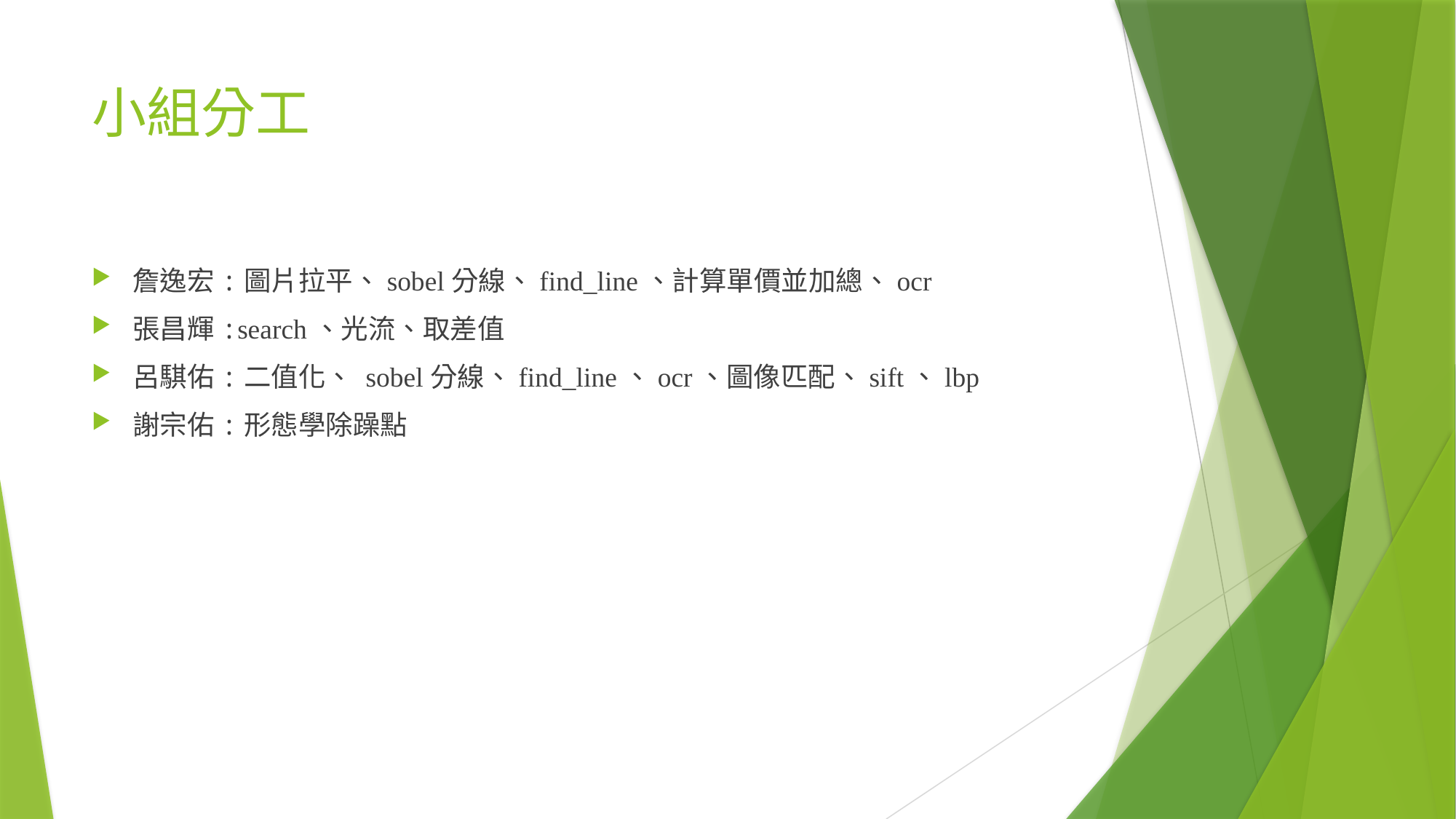

# 小組分工
詹逸宏:圖片拉平、sobel分線、find_line、計算單價並加總、ocr
張昌輝:search、光流、取差值
呂騏佑:二值化、 sobel分線、find_line、ocr、圖像匹配、sift、lbp
謝宗佑:形態學除躁點